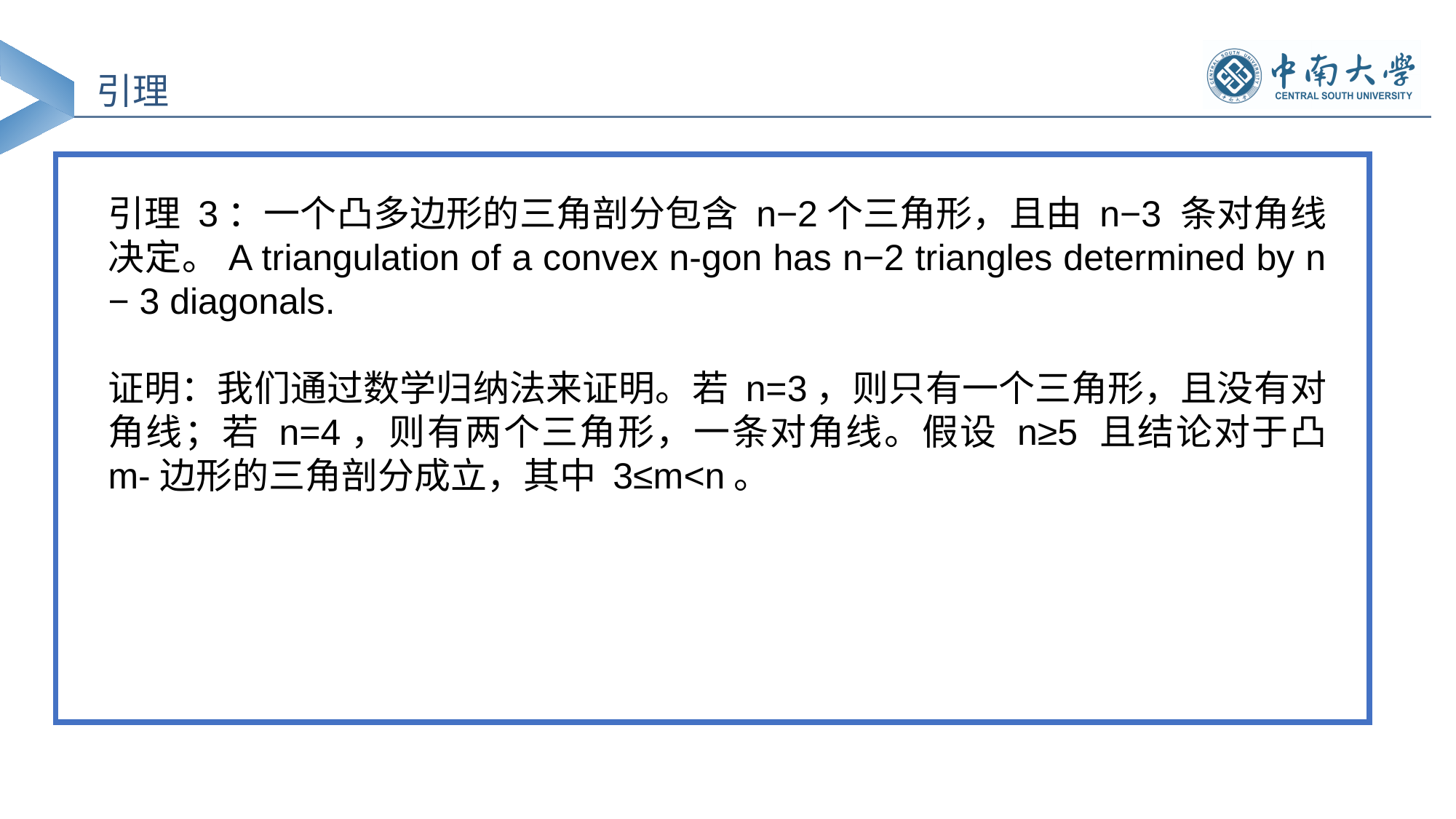

引理

引理 3：一个凸多边形的三角剖分包含 n−2个三角形，且由 n−3 条对角线决定。A triangulation of a convex n-gon has n−2 triangles determined by n − 3 diagonals.

证明：我们通过数学归纳法来证明。若 n=3，则只有一个三角形，且没有对角线；若 n=4，则有两个三角形，一条对角线。假设 n≥5 且结论对于凸 m-边形的三角剖分成立，其中 3≤m<n。